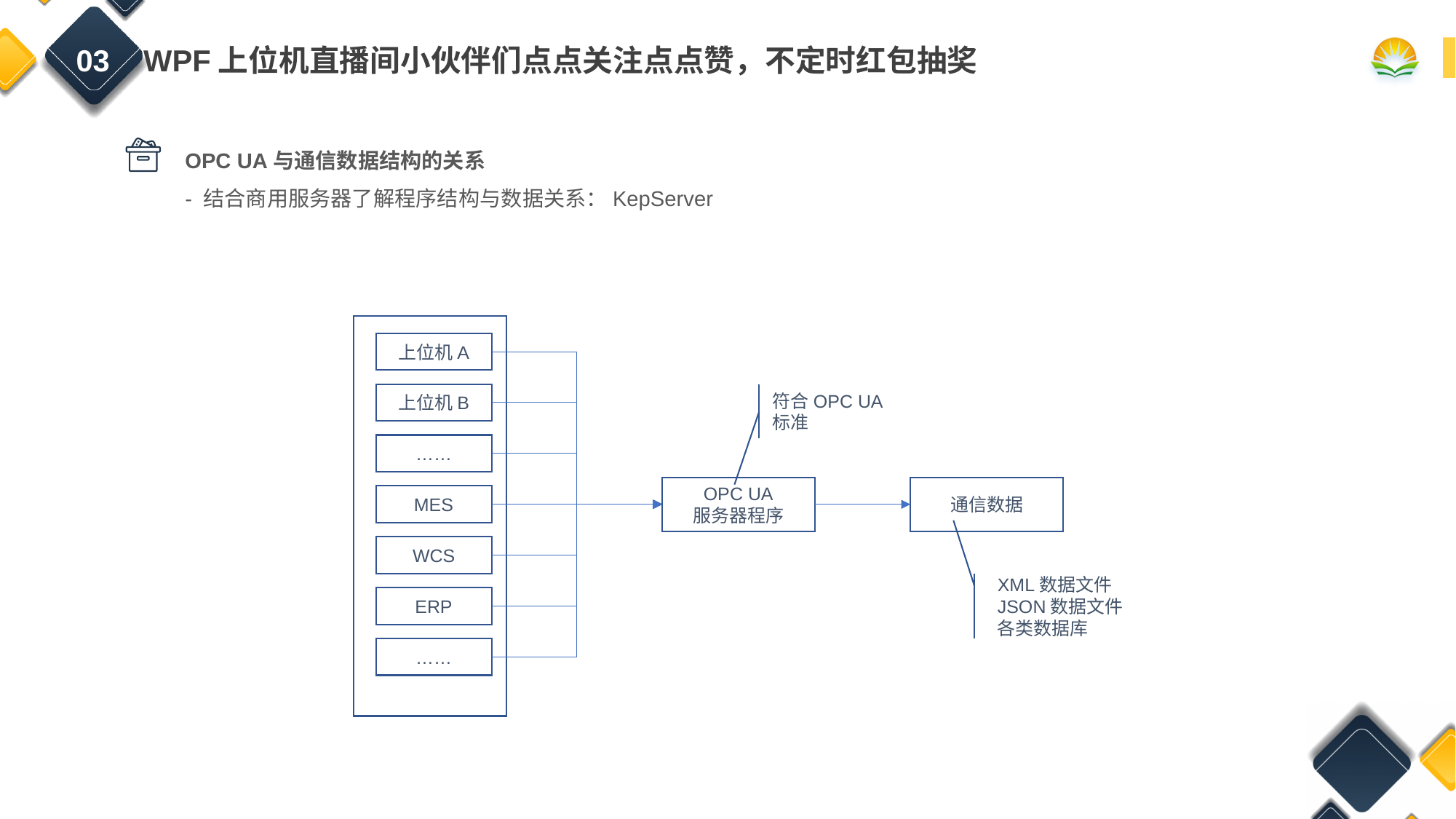

03    WPF上位机直播间小伙伴们点点关注点点赞，不定时红包抽奖
OPC UA与通信数据结构的关系
- 结合商用服务器了解程序结构与数据关系：KepServer

上位机A
上位机B
符合OPC UA标准
……
OPC UA
服务器程序
通信数据
MES
WCS
XML数据文件
JSON数据文件
各类数据库
ERP
……